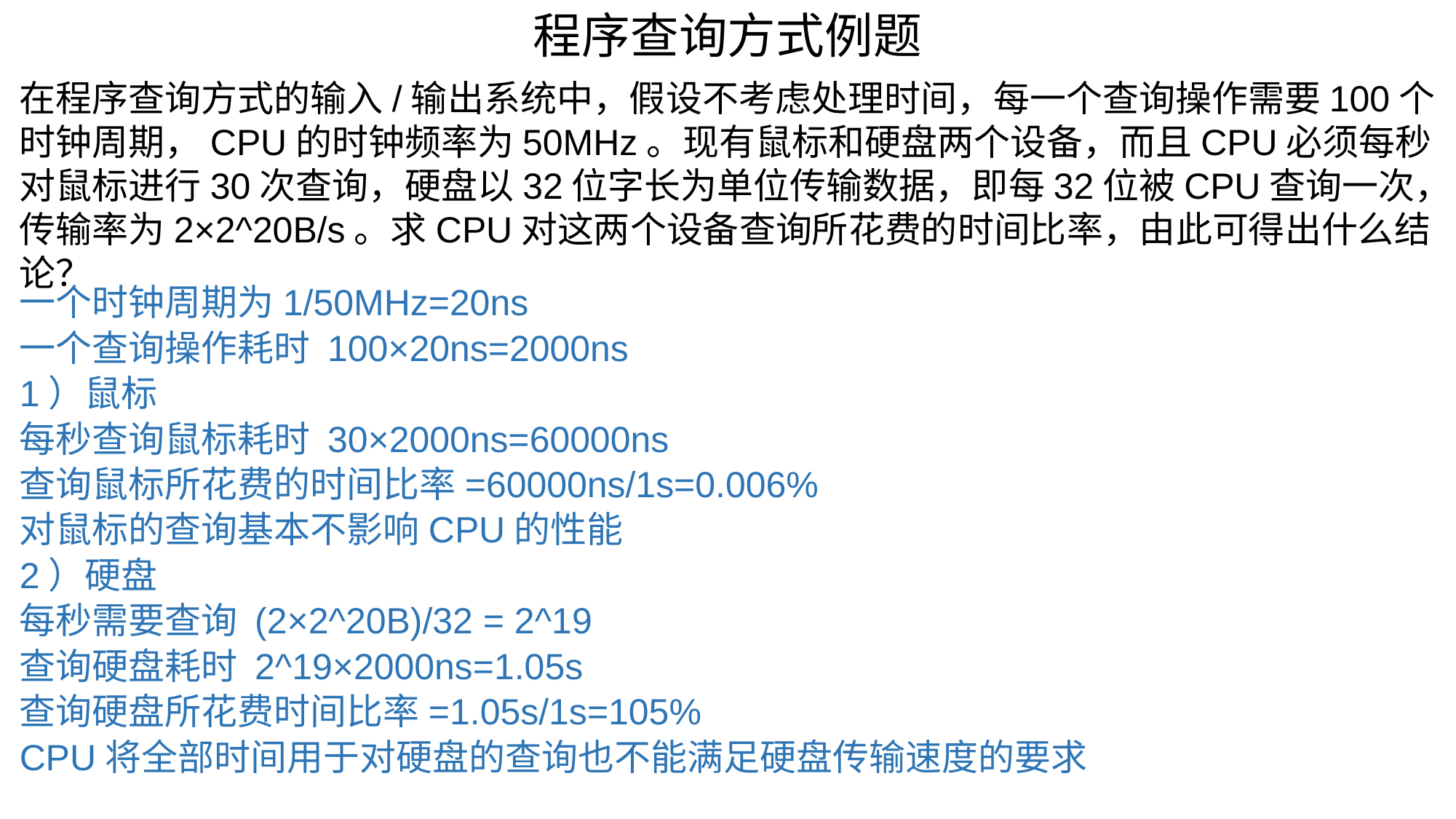

程序查询方式例题
在程序查询方式的输入/输出系统中，假设不考虑处理时间，每一个查询操作需要100个时钟周期，CPU的时钟频率为50MHz。现有鼠标和硬盘两个设备，而且CPU必须每秒对鼠标进行30次查询，硬盘以32位字长为单位传输数据，即每32位被CPU查询一次，传输率为2×2^20B/s。求CPU对这两个设备查询所花费的时间比率，由此可得出什么结论？
一个时钟周期为1/50MHz=20ns
一个查询操作耗时 100×20ns=2000ns
1）鼠标
每秒查询鼠标耗时 30×2000ns=60000ns
查询鼠标所花费的时间比率=60000ns/1s=0.006%
对鼠标的查询基本不影响CPU的性能
2）硬盘
每秒需要查询 (2×2^20B)/32 = 2^19
查询硬盘耗时 2^19×2000ns=1.05s
查询硬盘所花费时间比率=1.05s/1s=105%
CPU将全部时间用于对硬盘的查询也不能满足硬盘传输速度的要求